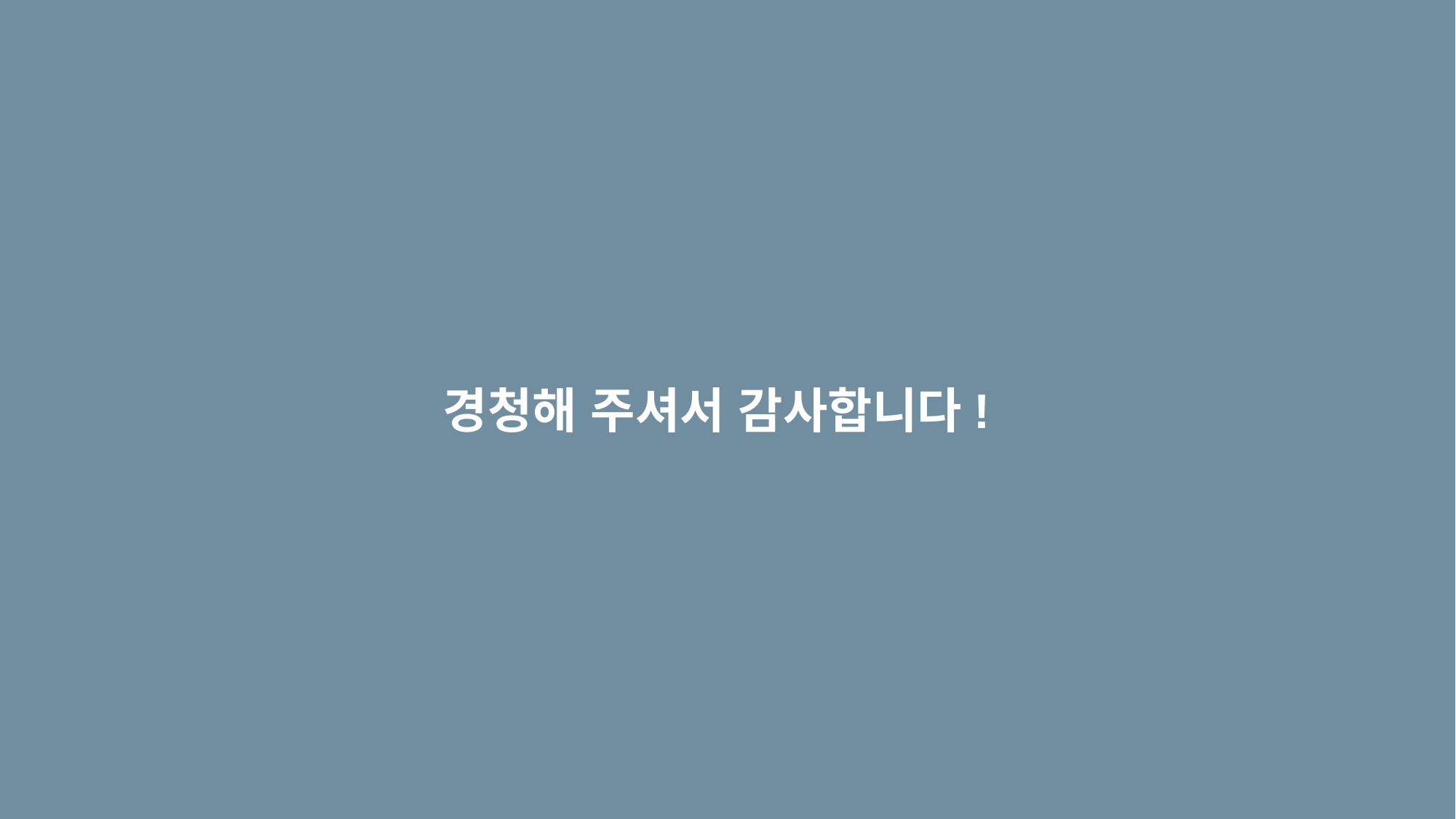

경청해 주셔서 감사합니다!
|  |
| --- |